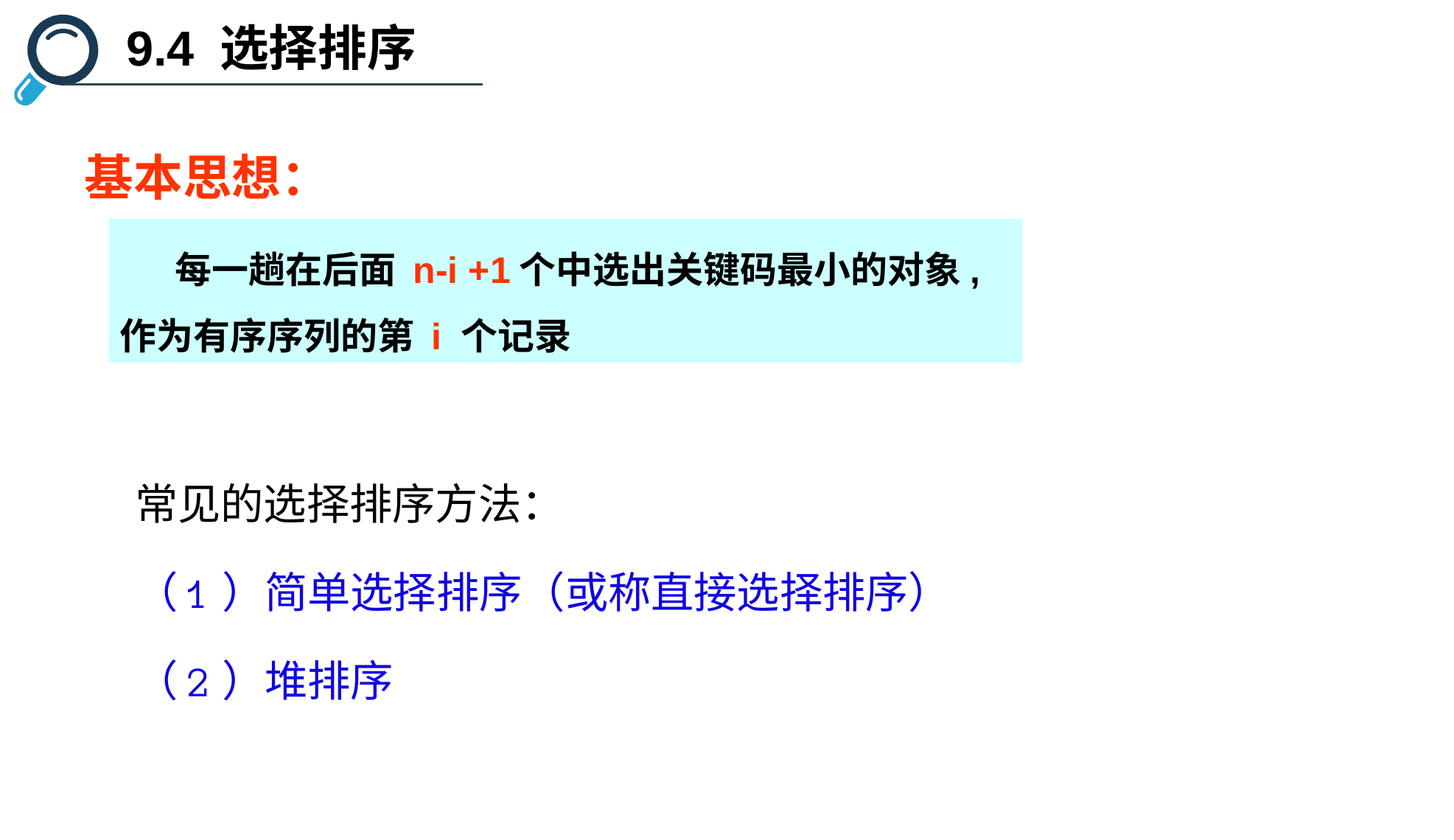

9.4 选择排序
基本思想：
每一趟在后面 n-i +1个中选出关键码最小的对象, 作为有序序列的第 i 个记录
常见的选择排序方法：
（1）简单选择排序（或称直接选择排序）
（2）堆排序